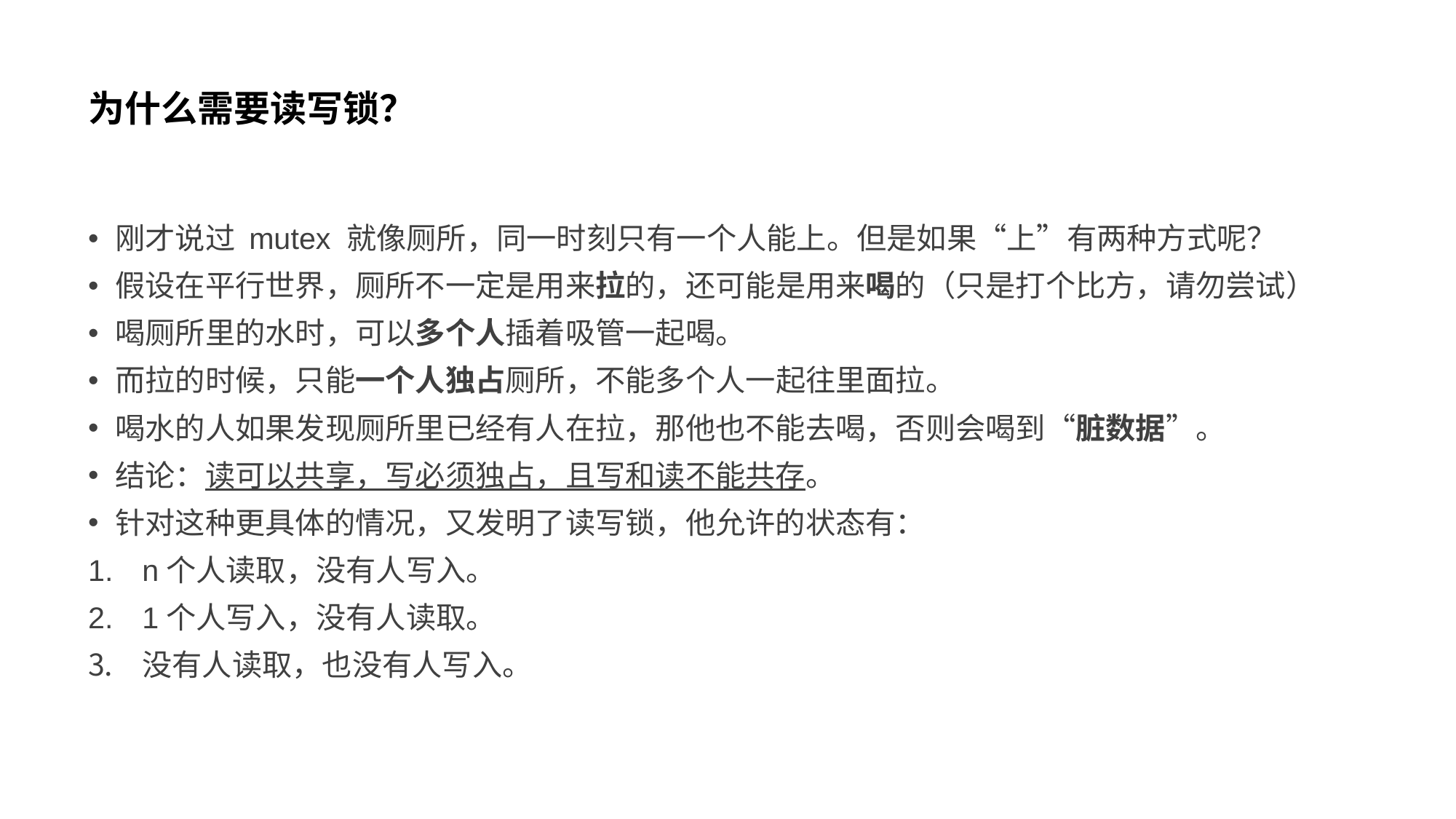

# 为什么需要读写锁？
刚才说过 mutex 就像厕所，同一时刻只有一个人能上。但是如果“上”有两种方式呢？
假设在平行世界，厕所不一定是用来拉的，还可能是用来喝的（只是打个比方，请勿尝试）
喝厕所里的水时，可以多个人插着吸管一起喝。
而拉的时候，只能一个人独占厕所，不能多个人一起往里面拉。
喝水的人如果发现厕所里已经有人在拉，那他也不能去喝，否则会喝到“脏数据”。
结论：读可以共享，写必须独占，且写和读不能共存。
针对这种更具体的情况，又发明了读写锁，他允许的状态有：
n个人读取，没有人写入。
1个人写入，没有人读取。
没有人读取，也没有人写入。